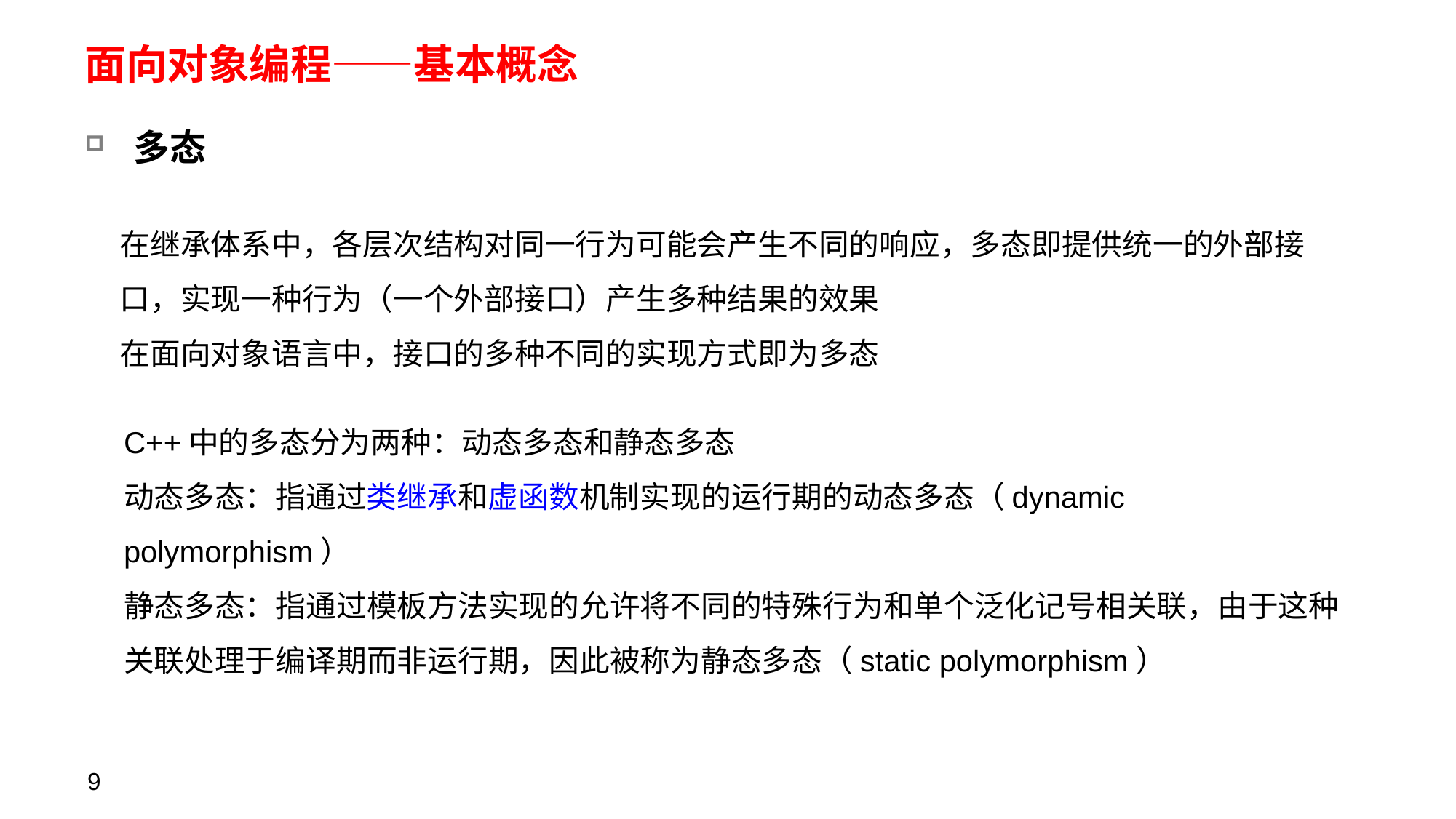

# 面向对象编程——基本概念
多态
在继承体系中，各层次结构对同一行为可能会产生不同的响应，多态即提供统一的外部接口，实现一种行为（一个外部接口）产生多种结果的效果
在面向对象语言中，接口的多种不同的实现方式即为多态
C++中的多态分为两种：动态多态和静态多态
动态多态：指通过类继承和虚函数机制实现的运行期的动态多态（dynamic polymorphism）
静态多态：指通过模板方法实现的允许将不同的特殊行为和单个泛化记号相关联，由于这种关联处理于编译期而非运行期，因此被称为静态多态（static polymorphism）
9